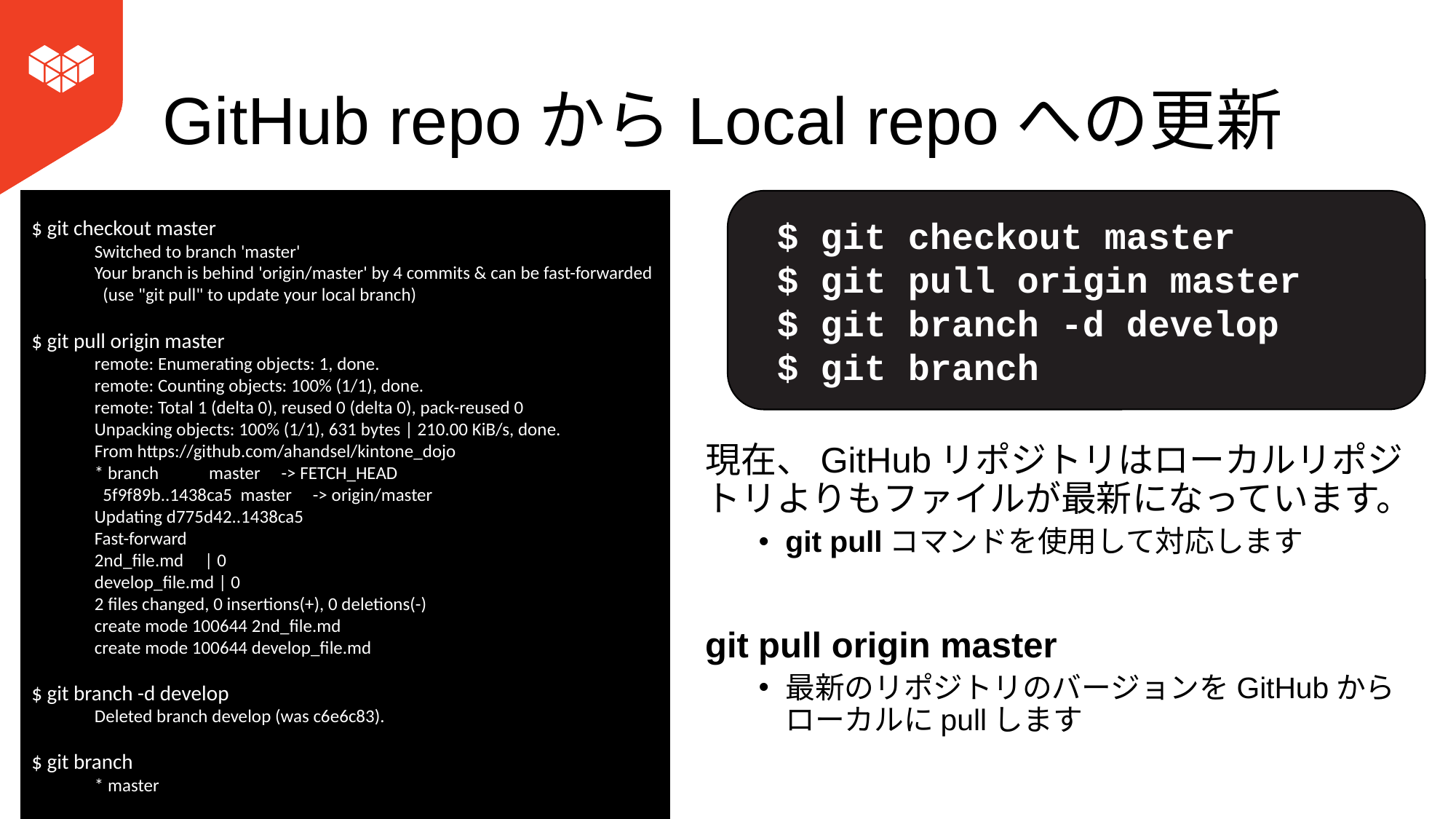

# GitHub repoからLocal repoへの更新
$ git checkout master
  Switched to branch 'master'
  Your branch is behind 'origin/master' by 4 commits & can be fast-forwarded
    (use "git pull" to update your local branch)

$ git pull origin master
  remote: Enumerating objects: 1, done.
  remote: Counting objects: 100% (1/1), done.
  remote: Total 1 (delta 0), reused 0 (delta 0), pack-reused 0
  Unpacking objects: 100% (1/1), 631 bytes | 210.00 KiB/s, done.
  From https://github.com/ahandsel/kintone_dojo
  * branch            master     -> FETCH_HEAD
    5f9f89b..1438ca5  master     -> origin/master
  Updating d775d42..1438ca5
  Fast-forward
  2nd_file.md     | 0
  develop_file.md | 0
  2 files changed, 0 insertions(+), 0 deletions(-)
  create mode 100644 2nd_file.md
  create mode 100644 develop_file.md

$ git branch -d develop
  Deleted branch develop (was c6e6c83).

$ git branch
  * master
$ git checkout master
$ git pull origin master
$ git branch -d develop
$ git branch
現在、GitHubリポジトリはローカルリポジトリよりもファイルが最新になっています。
git pullコマンドを使用して対応します

git pull origin master
最新のリポジトリのバージョンをGitHubからローカルにpullします